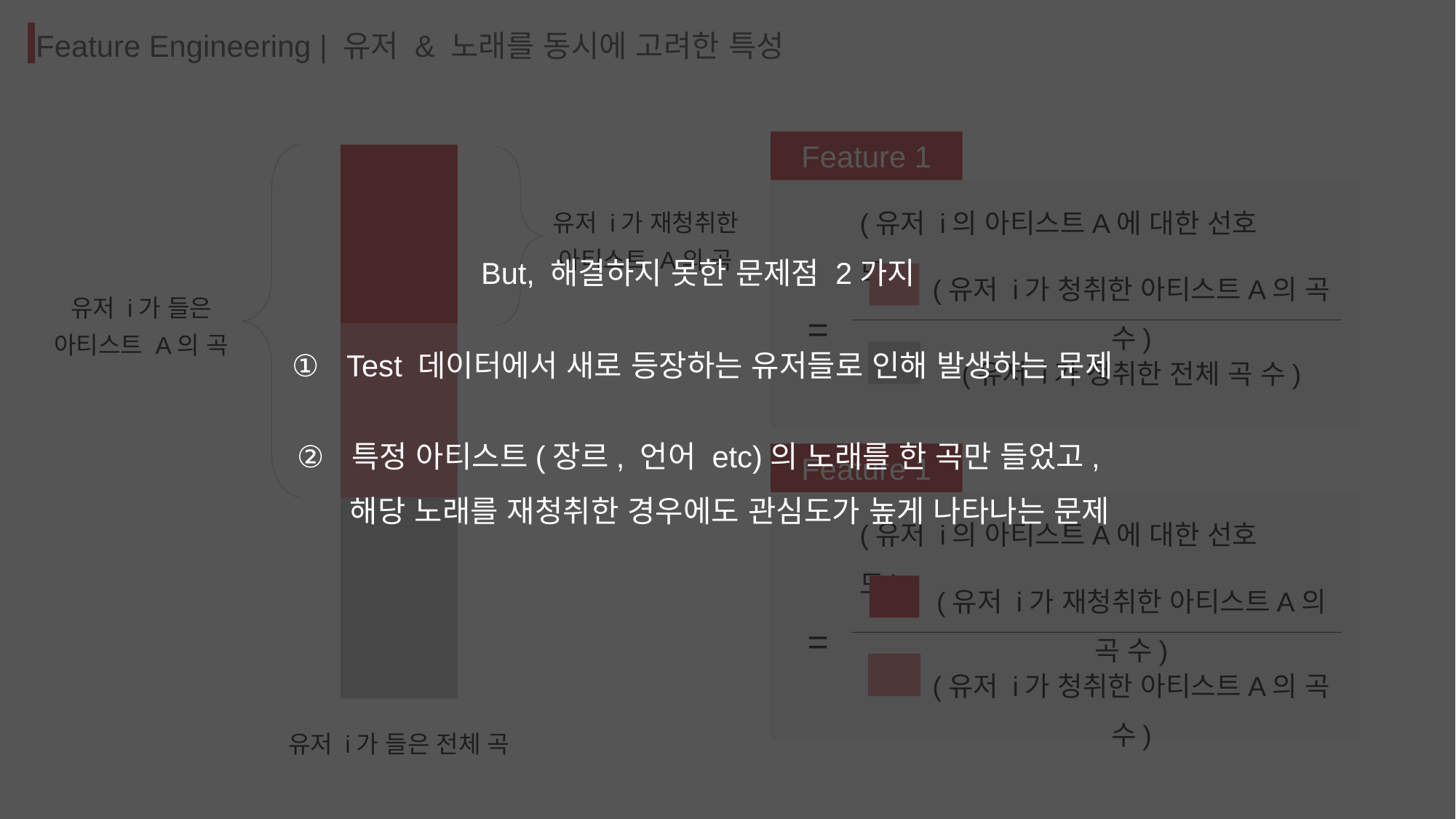

Feature Engineering | 유저 & 노래를 동시에 고려한 특성
Feature 1

유저 i가 재청취한
아티스트 A의 곡
유저 i가 들은
아티스트 A의 곡
유저 i가 들은 전체 곡

(유저 i의 아티스트A에 대한 선호도)
But, 해결하지 못한 문제점 2가지
(유저 i가 청취한 아티스트A의 곡 수)

=
Test 데이터에서 새로 등장하는 유저들로 인해 발생하는 문제
특정 아티스트(장르, 언어 etc)의 노래를 한 곡만 들었고,
해당 노래를 재청취한 경우에도 관심도가 높게 나타나는 문제
(유저 i가 청취한 전체 곡 수)

Feature 1

(유저 i의 아티스트A에 대한 선호도)
(유저 i가 재청취한 아티스트A의 곡 수)

=
(유저 i가 청취한 아티스트A의 곡 수)